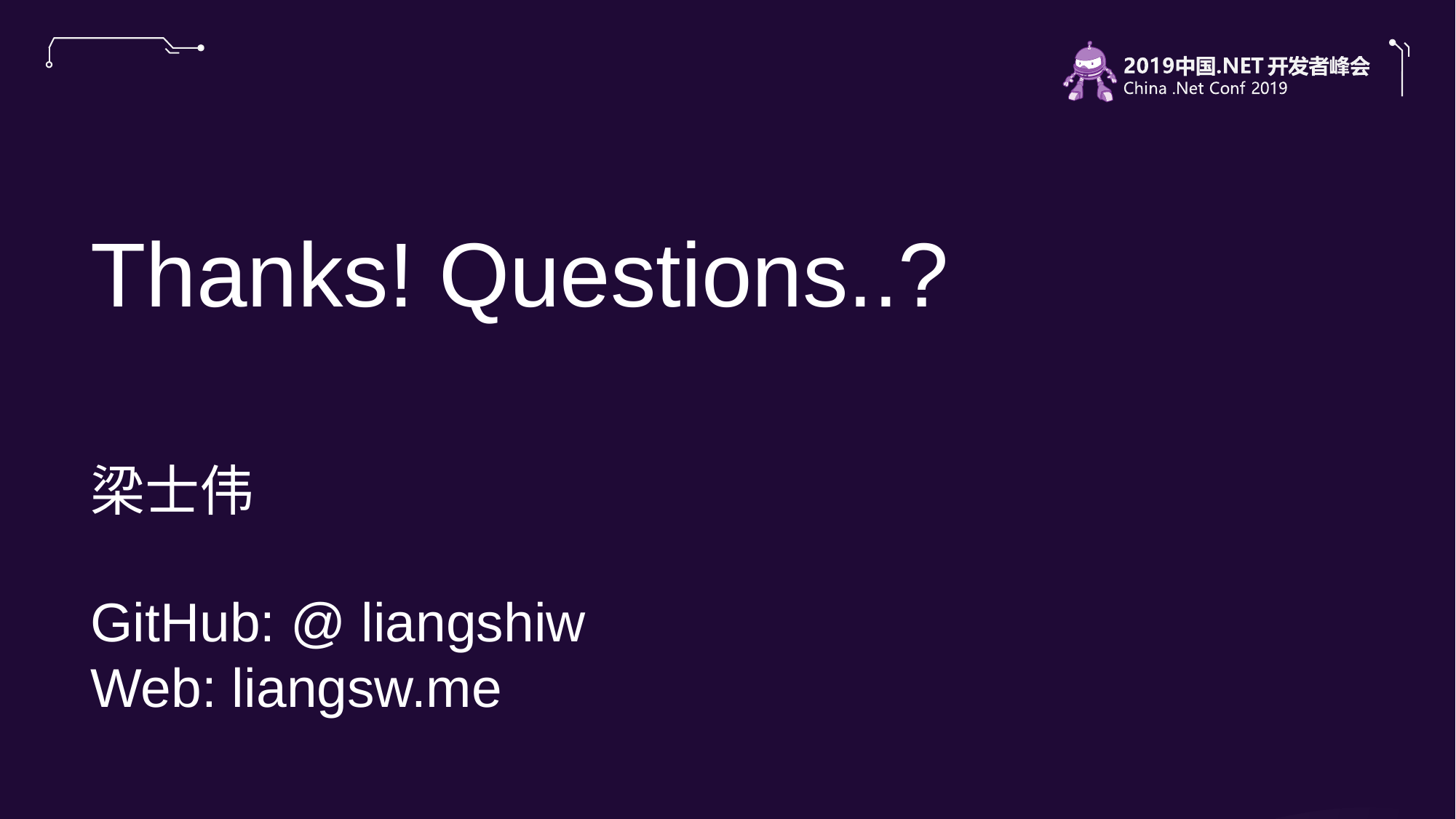

Thanks! Questions..?

梁士伟
GitHub: @ liangshiw
Web: liangsw.me